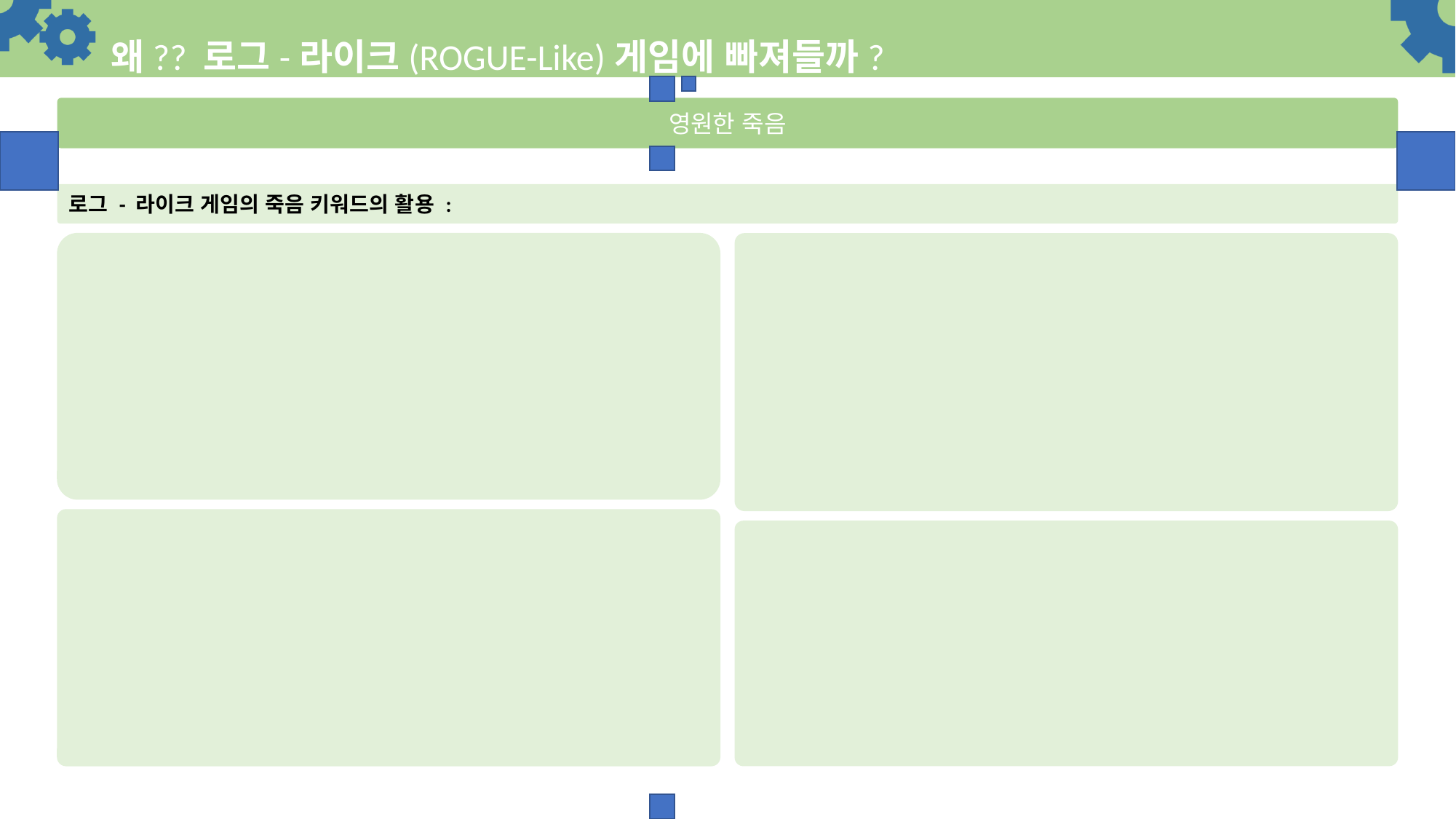

# 왜?? 로그-라이크(ROGUE-Like)게임에 빠져들까?

영원한 죽음

로그 - 라이크 게임의 죽음 키워드의 활용 :